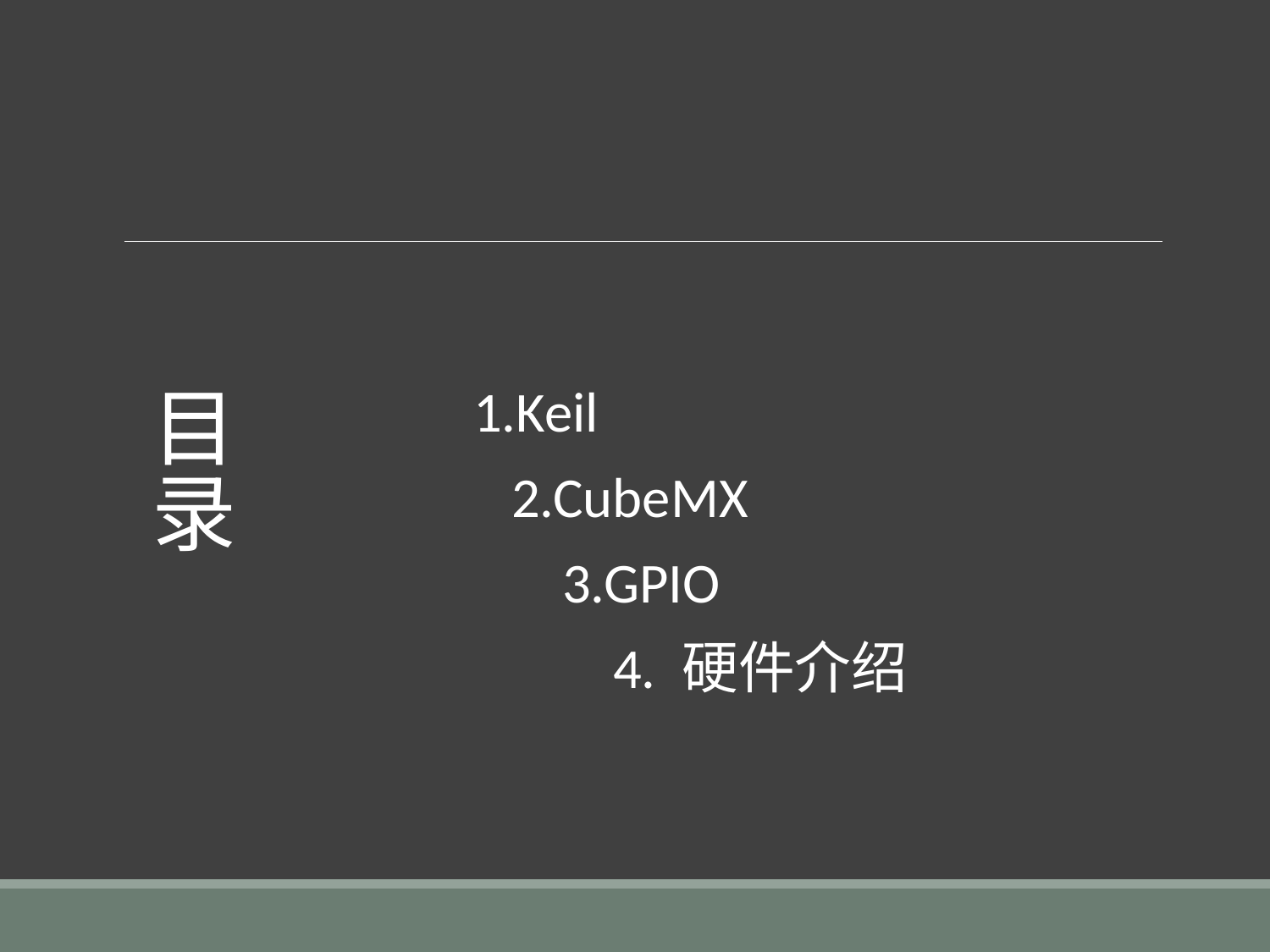

# 目 录

1.Keil
   2.CubeMX
       3.GPIO
           4. 硬件介绍